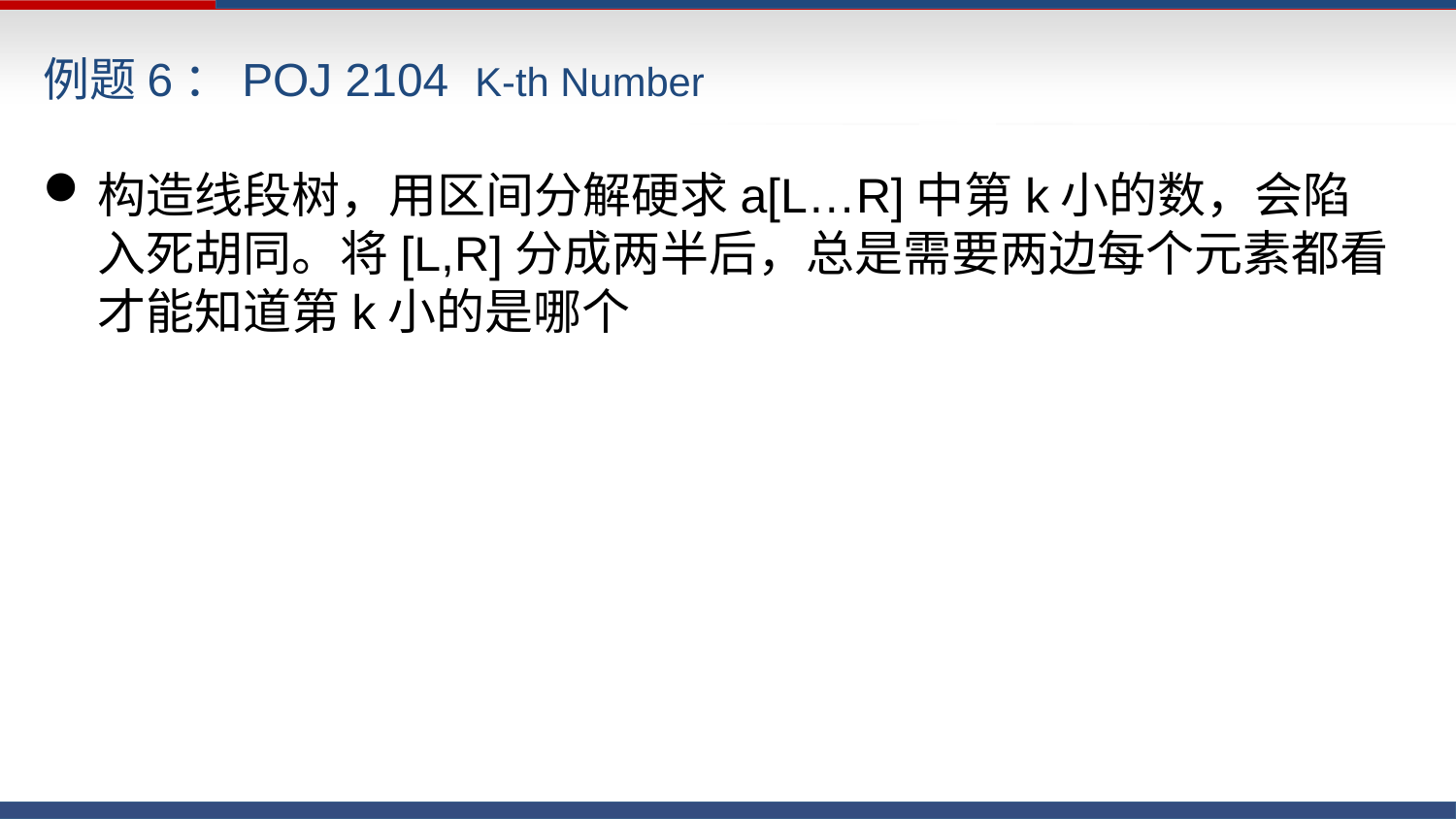

例题6：POJ 2104  K-th Number
构造线段树，用区间分解硬求a[L…R]中第k小的数，会陷入死胡同。将[L,R]分成两半后，总是需要两边每个元素都看才能知道第k小的是哪个